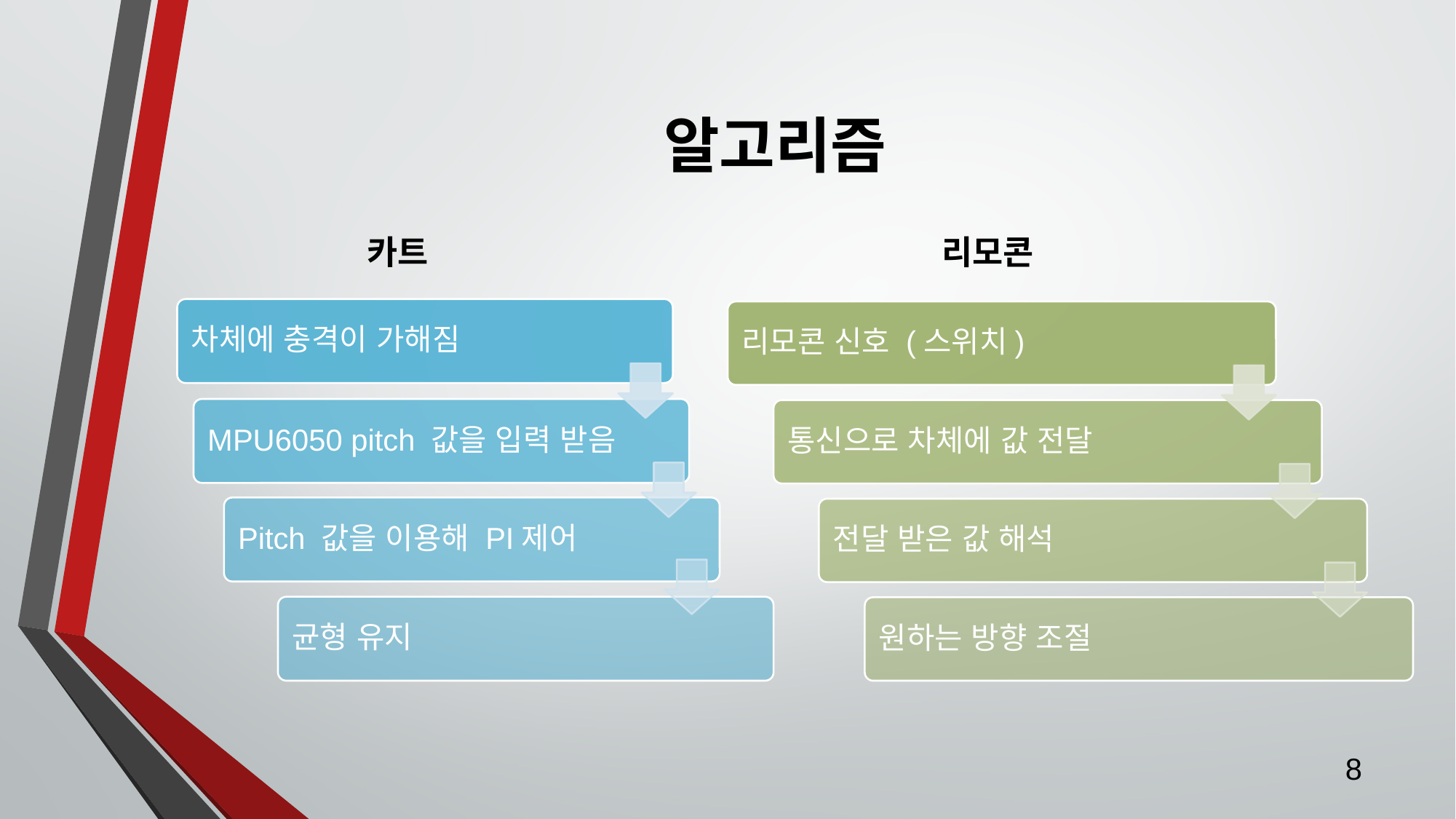

# 알고리즘
리모콘
카트
차체에 충격이 가해짐
MPU6050 pitch 값을 입력 받음
Pitch 값을 이용해 PI제어
균형 유지

리모콘 신호 (스위치)
통신으로 차체에 값 전달
전달 받은 값 해석
원하는 방향 조절

8